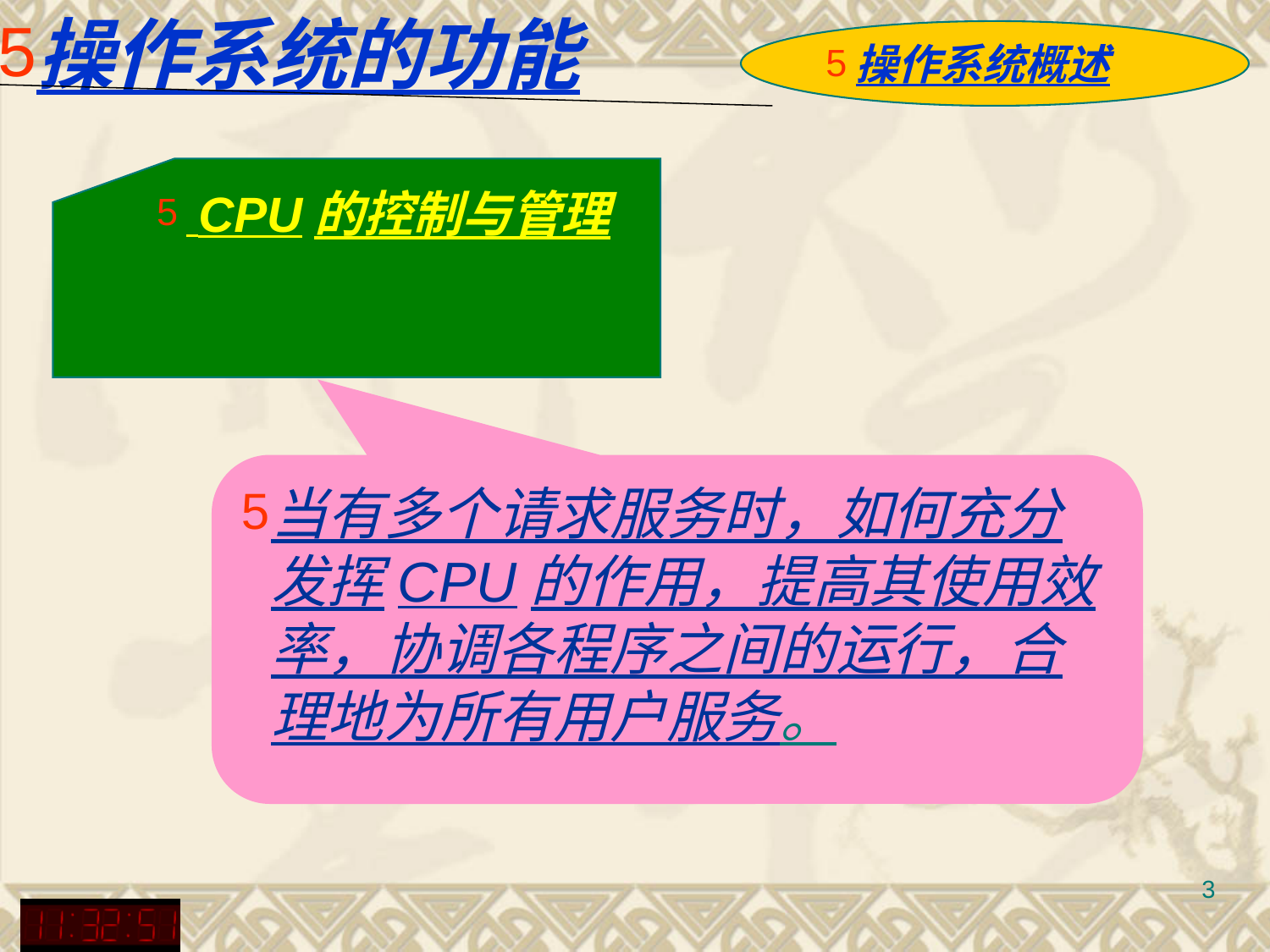

操作系统的功能

操作系统概述

 CPU的控制与管理
当有多个请求服务时，如何充分发挥CPU的作用，提高其使用效率，协调各程序之间的运行，合理地为所有用户服务。
3